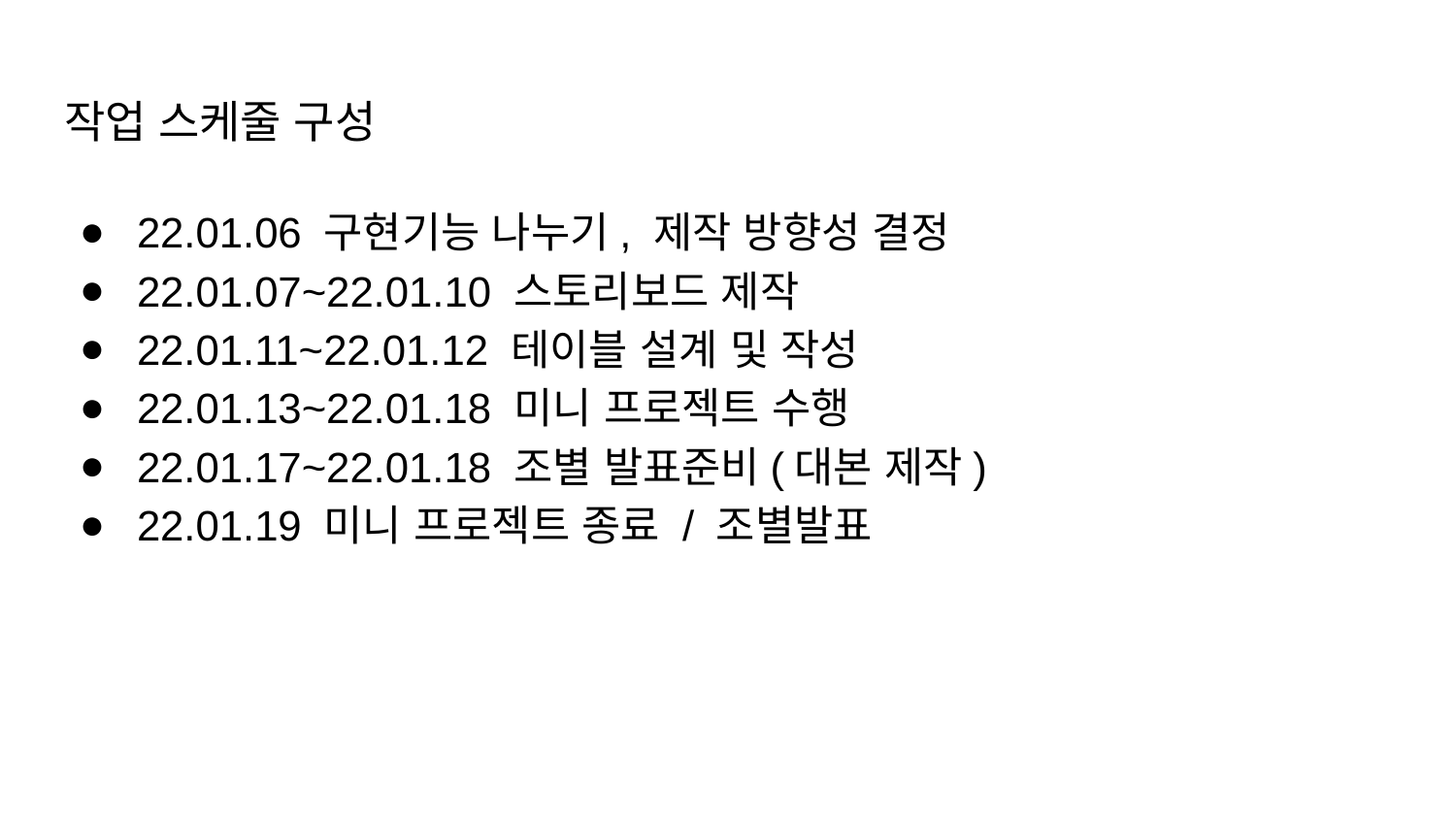

# 작업 스케줄 구성
22.01.06 구현기능 나누기, 제작 방향성 결정
22.01.07~22.01.10 스토리보드 제작
22.01.11~22.01.12 테이블 설계 및 작성
22.01.13~22.01.18 미니 프로젝트 수행
22.01.17~22.01.18 조별 발표준비(대본 제작)
22.01.19 미니 프로젝트 종료 / 조별발표